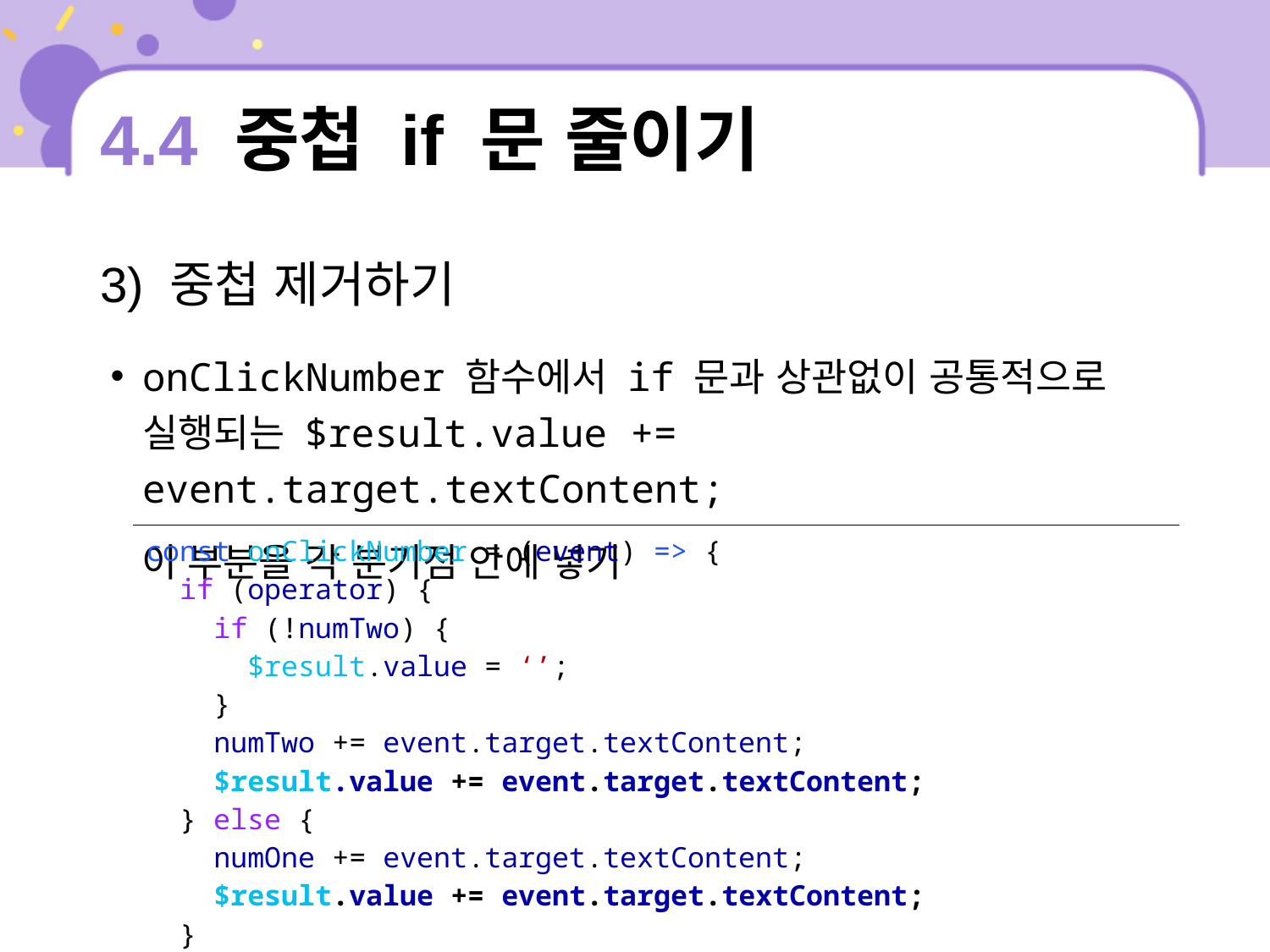

# 4.4 중첩 if 문 줄이기
3) 중첩 제거하기
onClickNumber 함수에서 if 문과 상관없이 공통적으로 실행되는 $result.value += event.target.textContent;
  이 부분을 각 분기점 안에 넣기

| const onClickNumber = (event) => { if (operator) { if (!numTwo) { $result.value = ‘’; } numTwo += event.target.textContent; $result.value += event.target.textContent; } else { numOne += event.target.textContent; $result.value += event.target.textContent; } }; |
| --- |